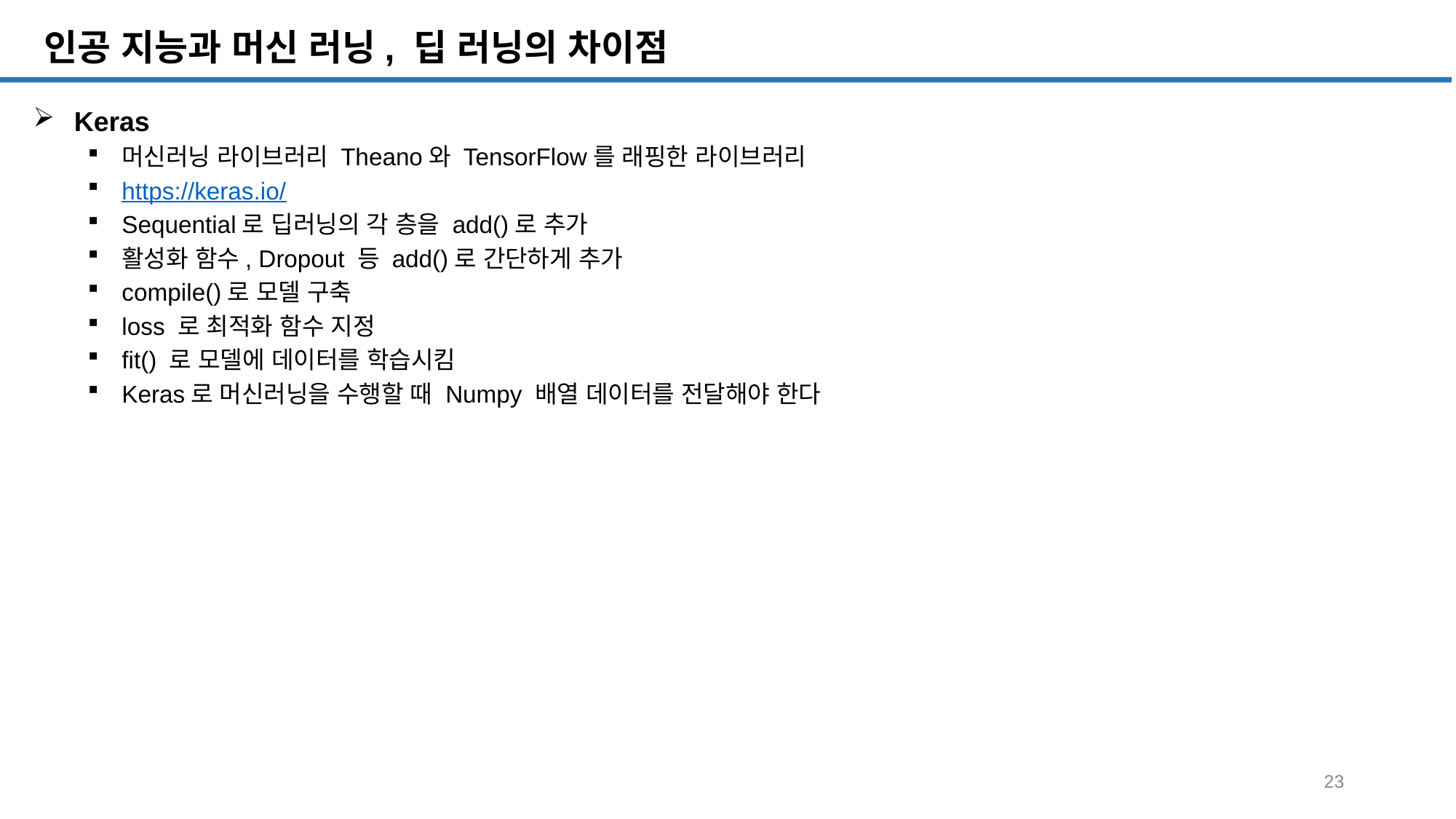

SQL 튜닝 개요
# 인공 지능과 머신 러닝, 딥 러닝의 차이점

Keras
머신러닝 라이브러리 Theano와 TensorFlow를 래핑한 라이브러리
https://keras.io/
Sequential로 딥러닝의 각 층을 add()로 추가
활성화 함수, Dropout 등 add()로 간단하게 추가
compile()로 모델 구축
loss 로 최적화 함수 지정
fit() 로 모델에 데이터를 학습시킴
Keras로 머신러닝을 수행할 때 Numpy 배열 데이터를 전달해야 한다
23